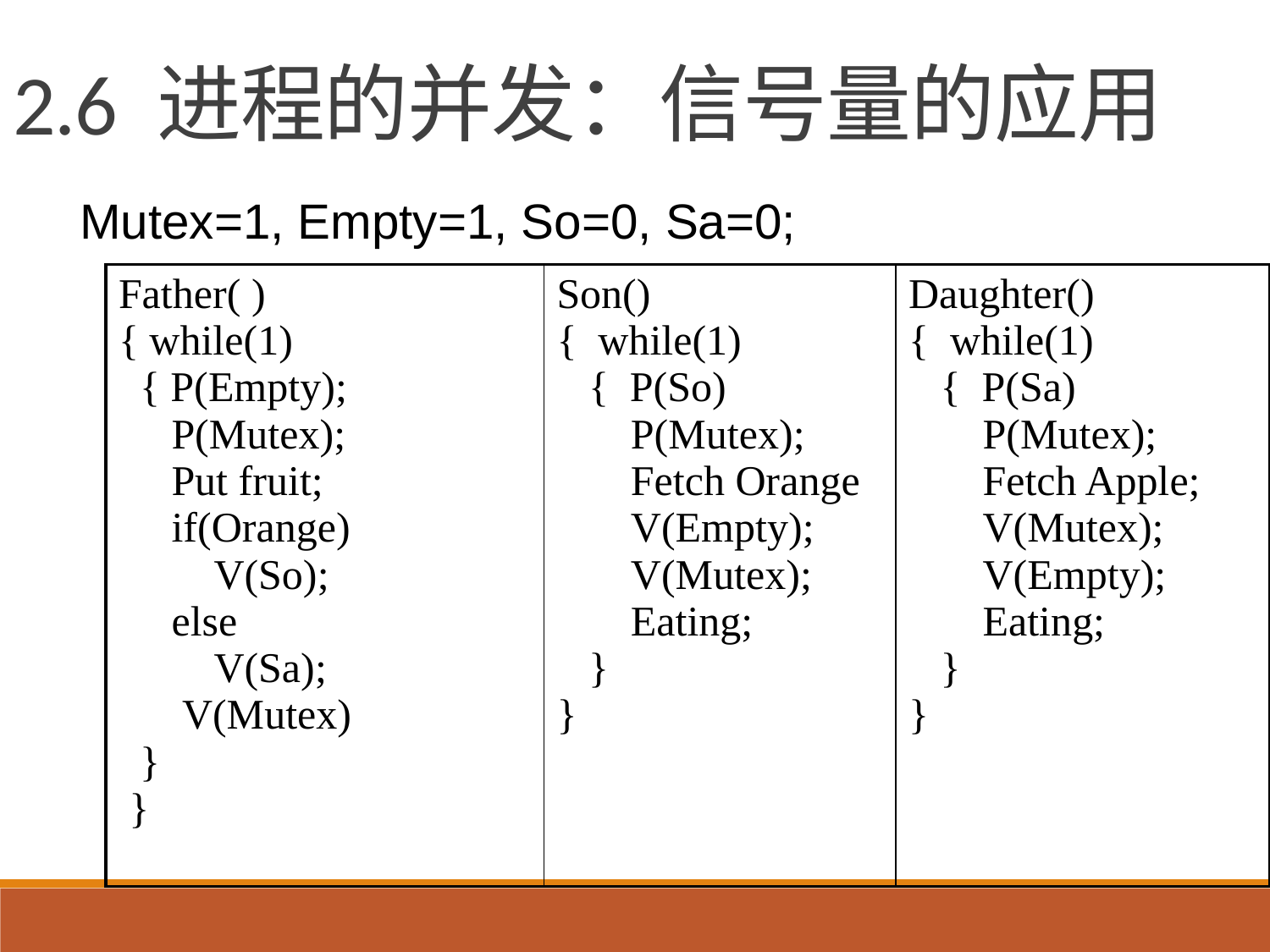

2.6 进程的并发：信号量的应用
Mutex=1, Empty=1, So=0, Sa=0;
| Father( ) { while(1) { P(Empty); P(Mutex); Put fruit; if(Orange) V(So); else V(Sa); V(Mutex) } } | Son() { while(1) { P(So) P(Mutex); Fetch Orange V(Empty); V(Mutex); Eating; } } | Daughter() { while(1) { P(Sa) P(Mutex); Fetch Apple; V(Mutex); V(Empty); Eating; } } |
| --- | --- | --- |